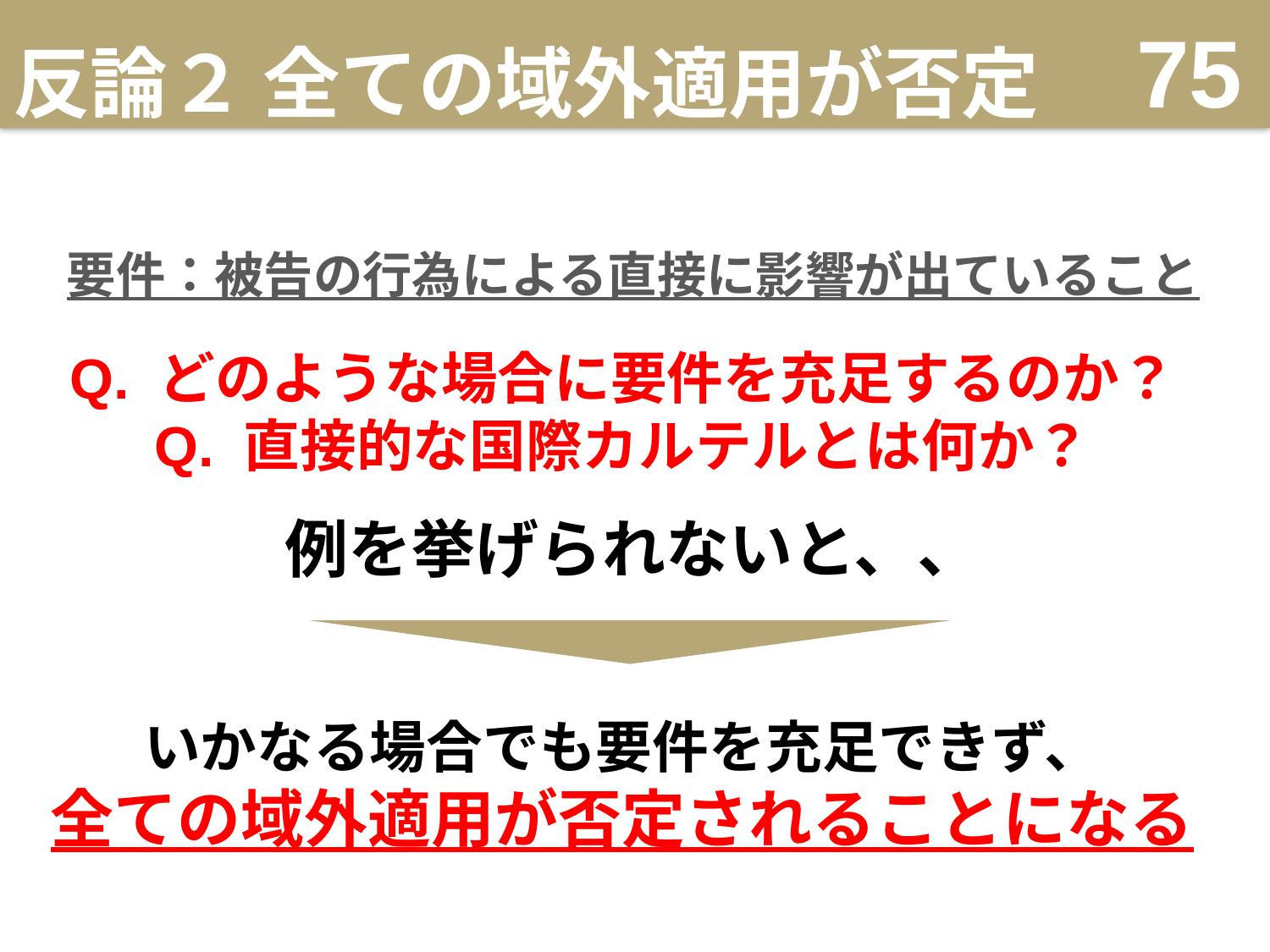

# 反論２ 全ての域外適用が否定
75
要件：被告の行為による直接に影響が出ていること
Q. どのような場合に要件を充足するのか？
Q. 直接的な国際カルテルとは何か？
例を挙げられないと、、

いかなる場合でも要件を充足できず、
全ての域外適用が否定されることになる